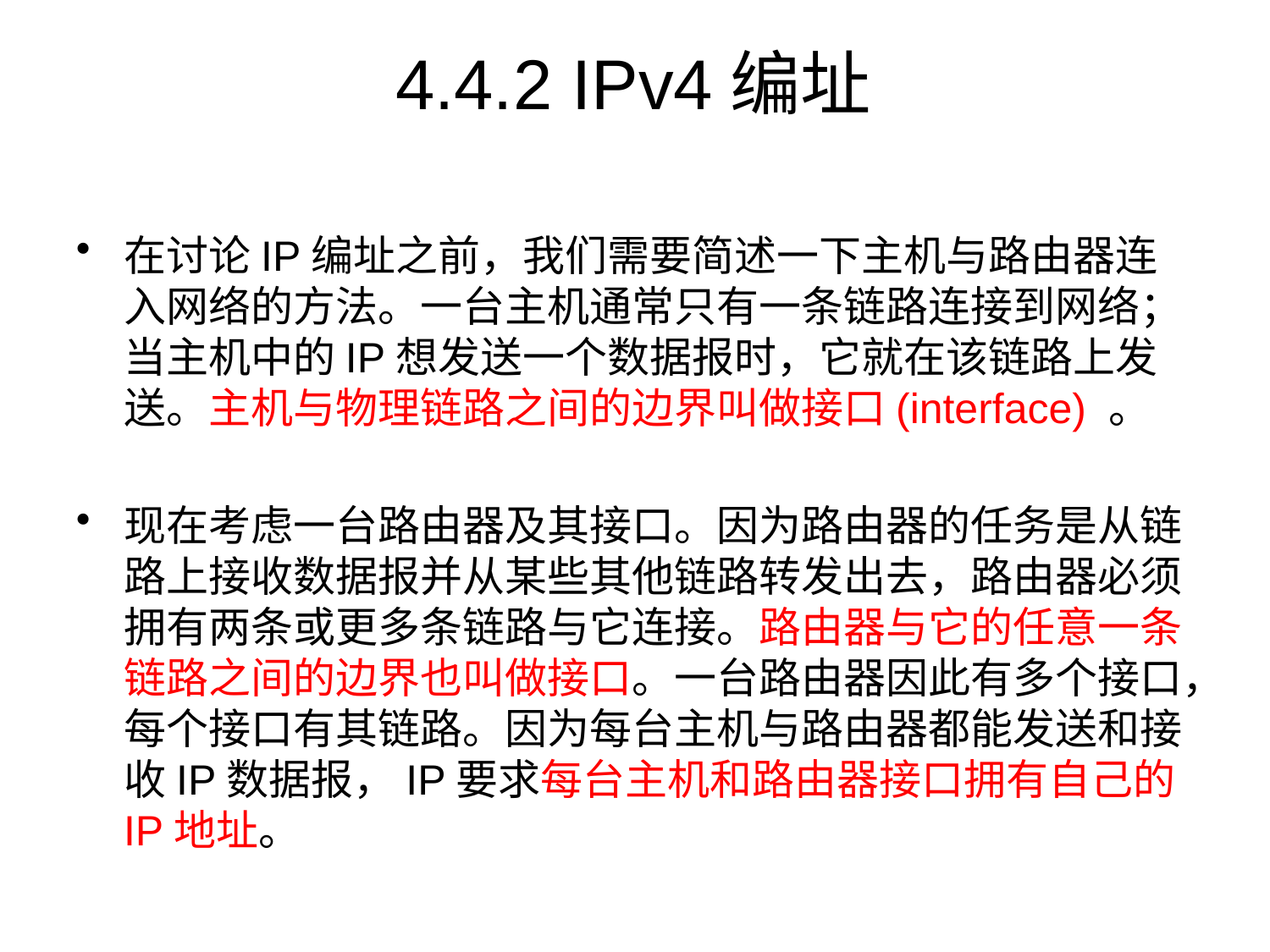

# 4.4.2 IPv4编址
在讨论IP编址之前，我们需要简述一下主机与路由器连入网络的方法。一台主机通常只有一条链路连接到网络；当主机中的IP想发送一个数据报时，它就在该链路上发送。主机与物理链路之间的边界叫做接口(interface) 。

现在考虑一台路由器及其接口。因为路由器的任务是从链路上接收数据报并从某些其他链路转发出去，路由器必须拥有两条或更多条链路与它连接。路由器与它的任意一条链路之间的边界也叫做接口。一台路由器因此有多个接口，每个接口有其链路。因为每台主机与路由器都能发送和接收IP数据报，IP要求每台主机和路由器接口拥有自己的IP地址。